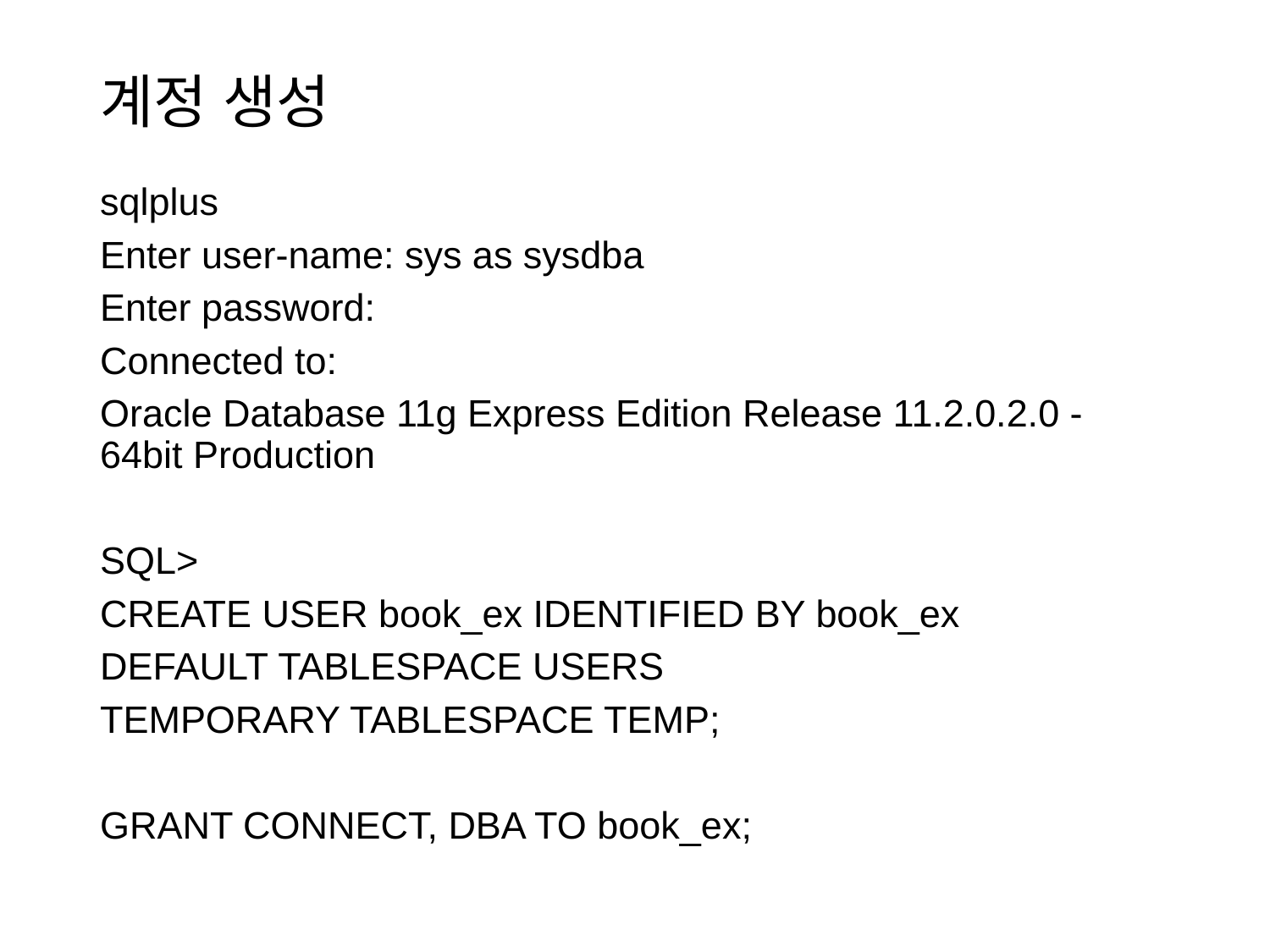

# 계정 생성
sqlplus
Enter user-name: sys as sysdba
Enter password:
Connected to:
Oracle Database 11g Express Edition Release 11.2.0.2.0 - 64bit Production

SQL>
CREATE USER book_ex IDENTIFIED BY book_ex
DEFAULT TABLESPACE USERS
TEMPORARY TABLESPACE TEMP;

GRANT CONNECT, DBA TO book_ex;